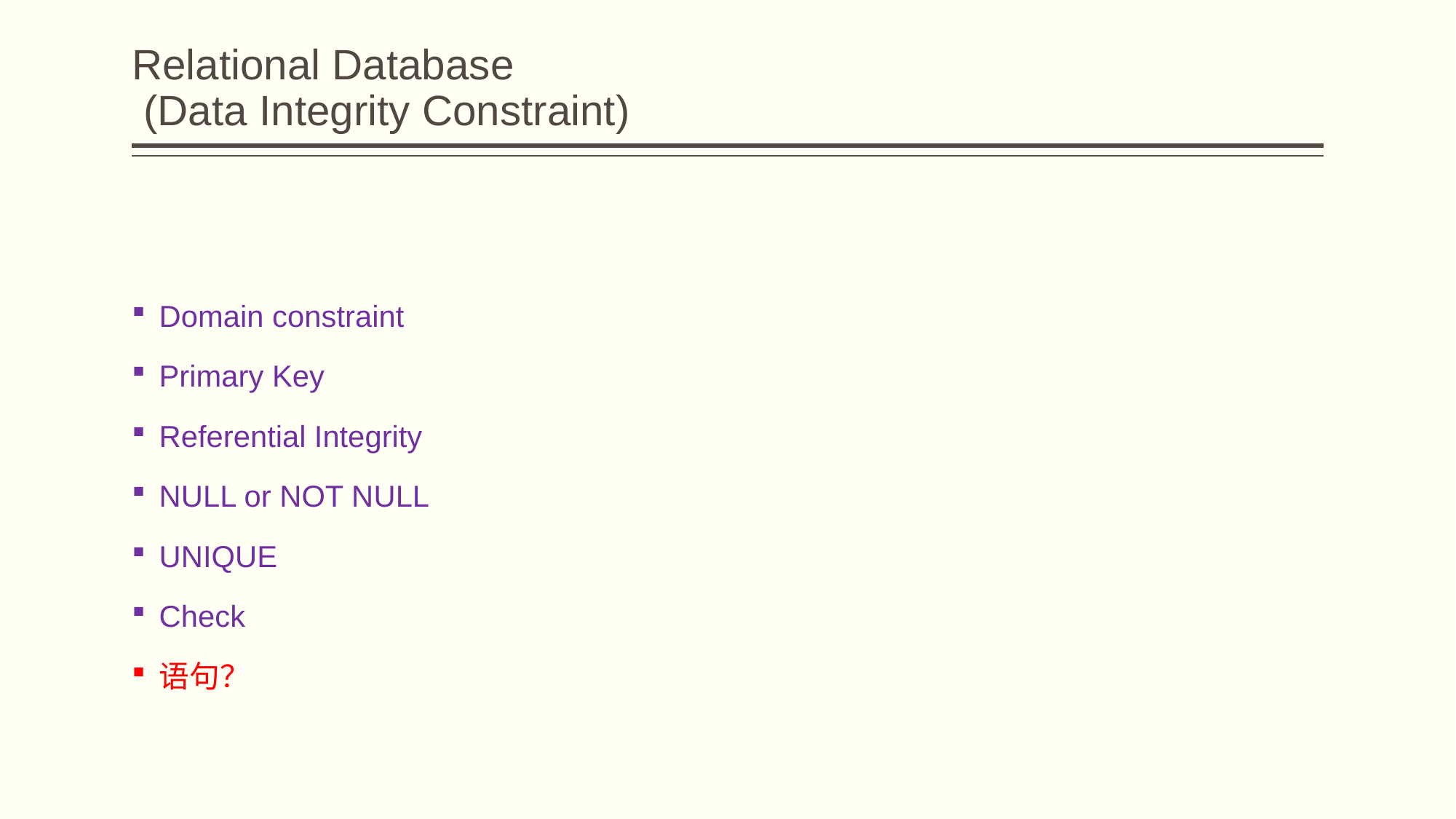

# Relational Database (Data Integrity Constraint)

Domain constraint
Primary Key
Referential Integrity
NULL or NOT NULL
UNIQUE
Check
语句？